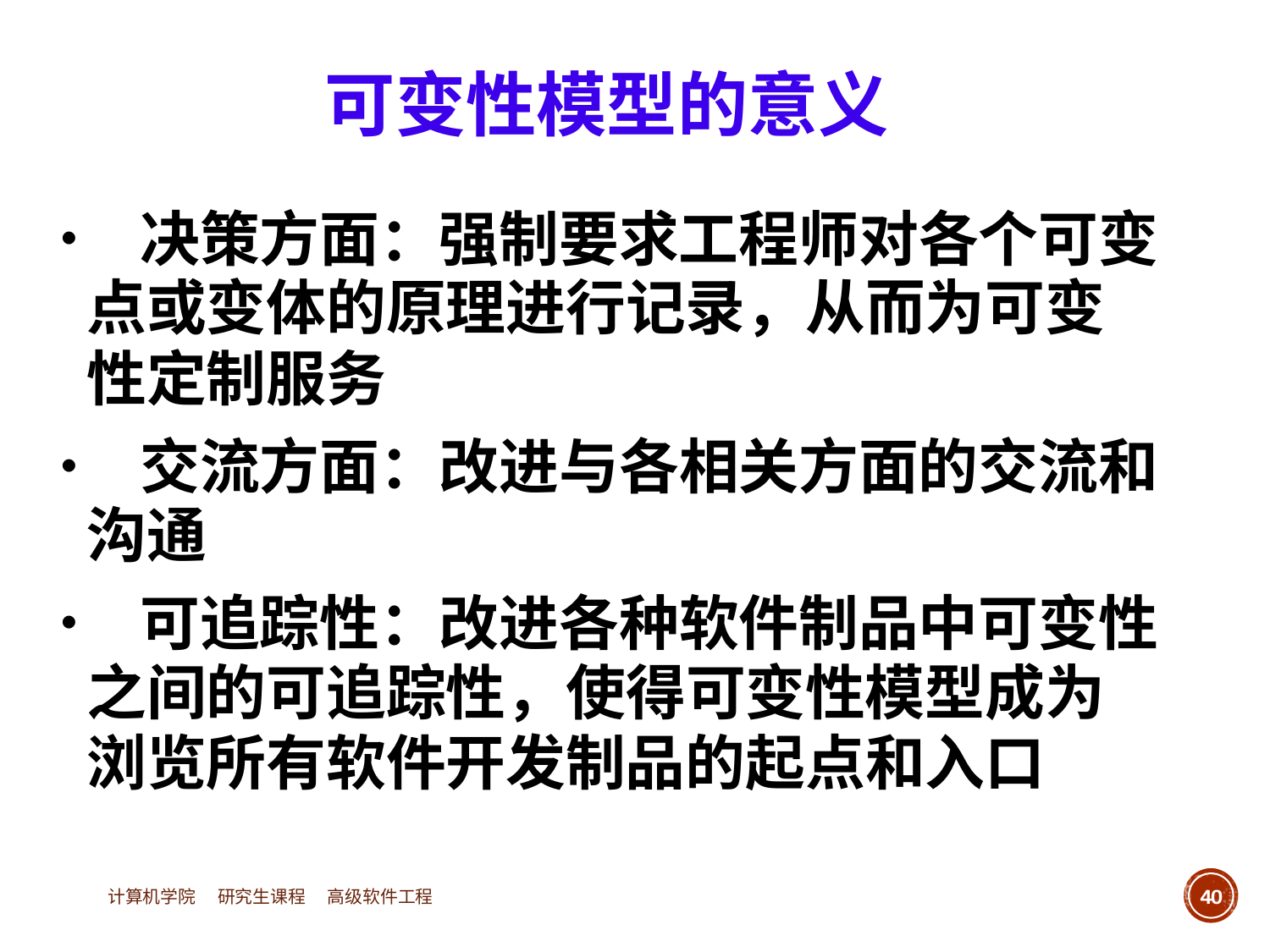

可变性模型的意义

•  决策方面：强制要求工程师对各个可变
	点或变体的原理进行记录，从而为可变
	性定制服务
•  交流方面：改进与各相关方面的交流和
	沟通
•  可追踪性：改进各种软件制品中可变性
	之间的可追踪性，使得可变性模型成为
	浏览所有软件开发制品的起点和入口
计算机学院    研究生课程    高级软件工程
40